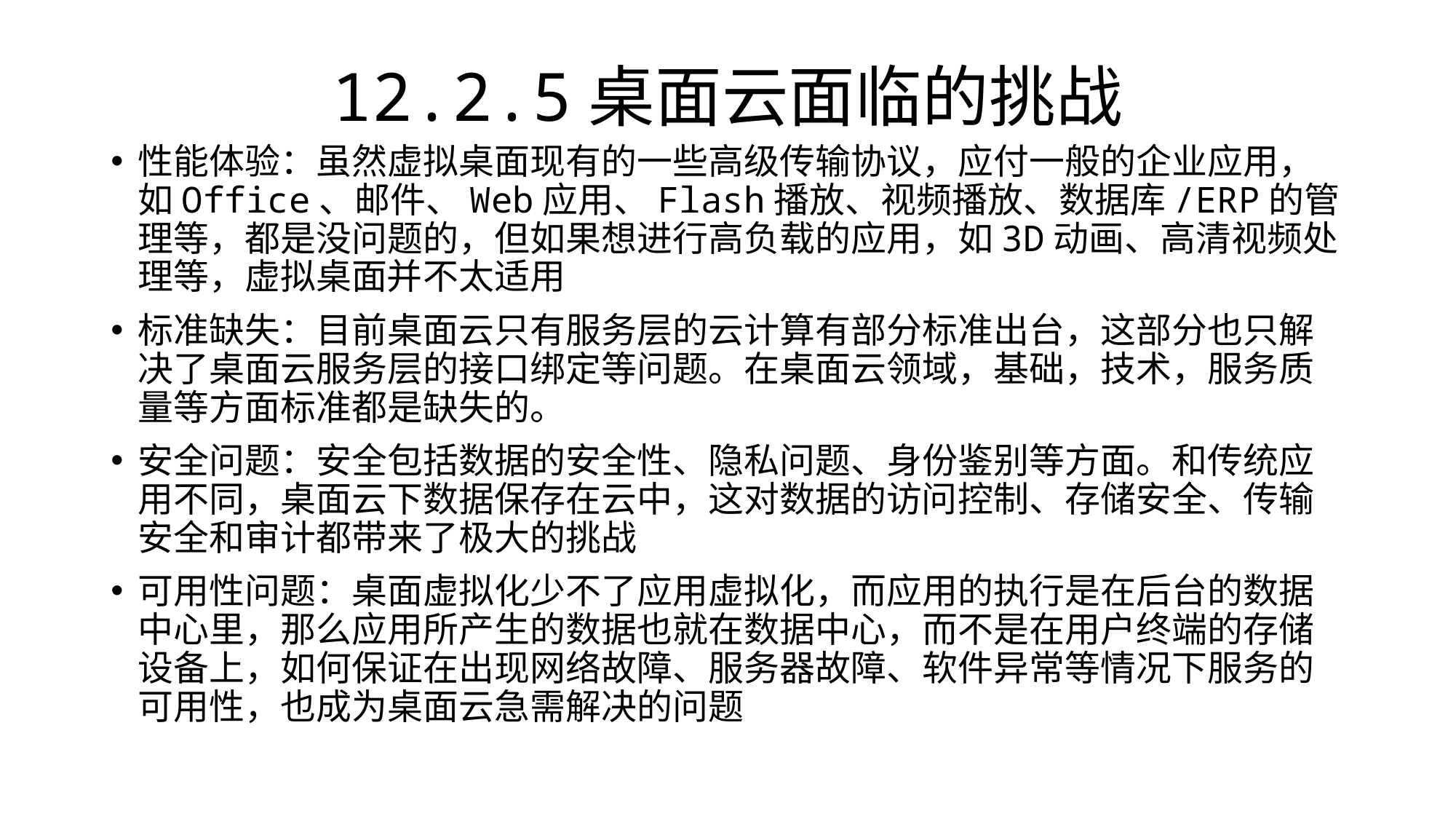

# 12.2.5桌面云面临的挑战
性能体验：虽然虚拟桌面现有的一些高级传输协议，应付一般的企业应用，如Office、邮件、Web应用、Flash播放、视频播放、数据库/ERP的管理等，都是没问题的，但如果想进行高负载的应用，如3D动画、高清视频处理等，虚拟桌面并不太适用
标准缺失：目前桌面云只有服务层的云计算有部分标准出台，这部分也只解决了桌面云服务层的接口绑定等问题。在桌面云领域，基础，技术，服务质量等方面标准都是缺失的。
安全问题：安全包括数据的安全性、隐私问题、身份鉴别等方面。和传统应用不同，桌面云下数据保存在云中，这对数据的访问控制、存储安全、传输安全和审计都带来了极大的挑战
可用性问题：桌面虚拟化少不了应用虚拟化，而应用的执行是在后台的数据中心里，那么应用所产生的数据也就在数据中心，而不是在用户终端的存储设备上，如何保证在出现网络故障、服务器故障、软件异常等情况下服务的可用性，也成为桌面云急需解决的问题